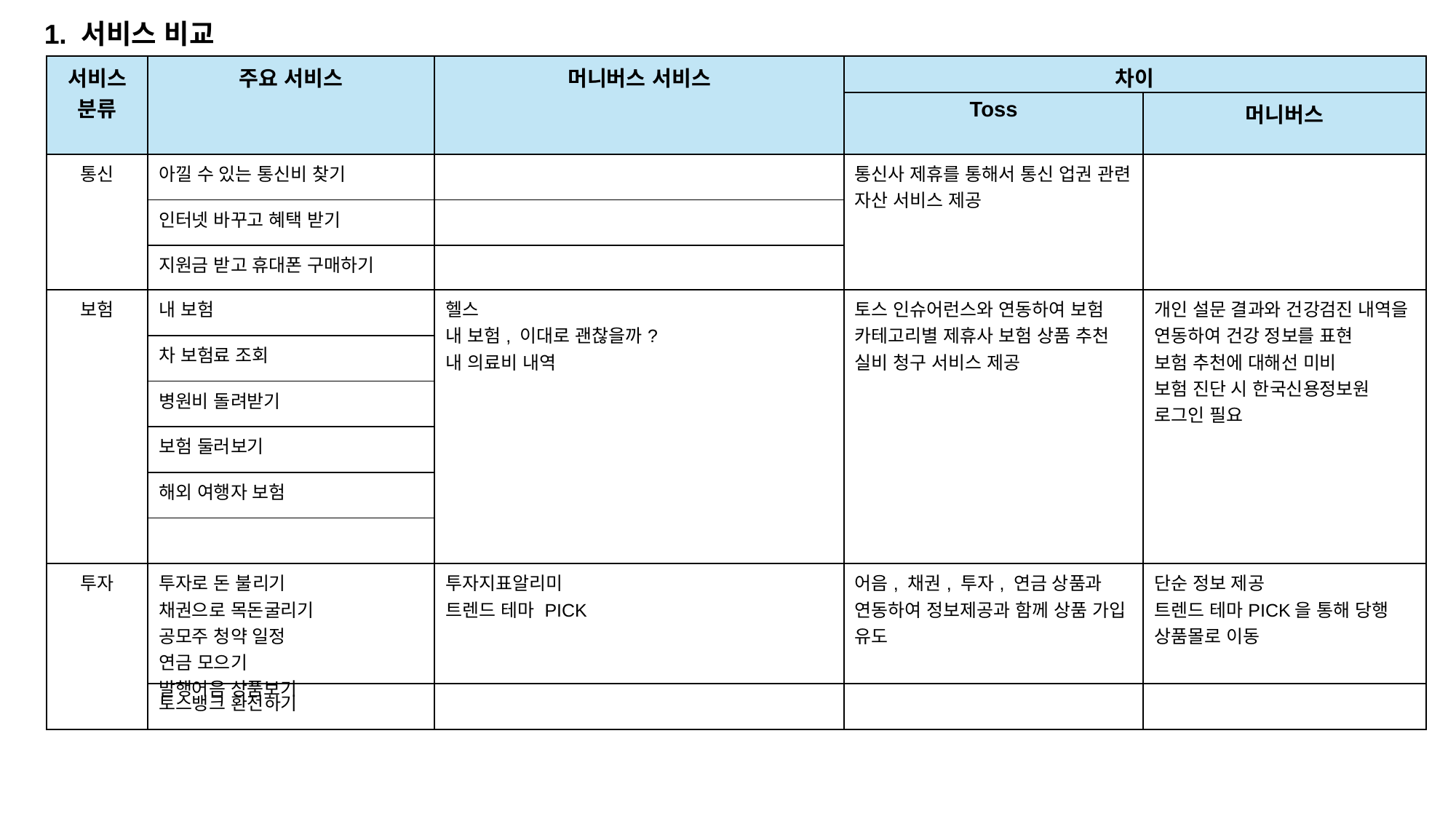

1. 서비스 비교
| 서비스 분류 | 주요 서비스 | 머니버스 서비스 | 차이 |  |
| --- | --- | --- | --- | --- |
|  |  |  | Toss | 머니버스 |
| 통신 | 아낄 수 있는 통신비 찾기 |  | 통신사 제휴를 통해서 통신 업권 관련 자산 서비스 제공 |  |
|  | 인터넷 바꾸고 혜택 받기 |  |  |  |
|  | 지원금 받고 휴대폰 구매하기 |  |  |  |
| 보험 | 내 보험 | 헬스 내 보험, 이대로 괜찮을까? 내 의료비 내역 | 토스 인슈어런스와 연동하여 보험 카테고리별 제휴사 보험 상품 추천 실비 청구 서비스 제공 | 개인 설문 결과와 건강검진 내역을 연동하여 건강 정보를 표현 보험 추천에 대해선 미비 보험 진단 시 한국신용정보원 로그인 필요 |
|  | 차 보험료 조회 |  |  |  |
|  | 병원비 돌려받기 |  |  |  |
|  | 보험 둘러보기 |  |  |  |
|  | 해외 여행자 보험 |  |  |  |
|  |  |  |  |  |
| 투자 | 투자로 돈 불리기 채권으로 목돈굴리기 공모주 청약 일정 연금 모으기 발행어음 상품보기 | 투자지표알리미 트렌드 테마 PICK | 어음, 채권, 투자, 연금 상품과 연동하여 정보제공과 함께 상품 가입 유도 | 단순 정보 제공 트렌드 테마PICK을 통해 당행 상품몰로 이동 |
|  | 토스뱅크 환전하기 |  |  |  |